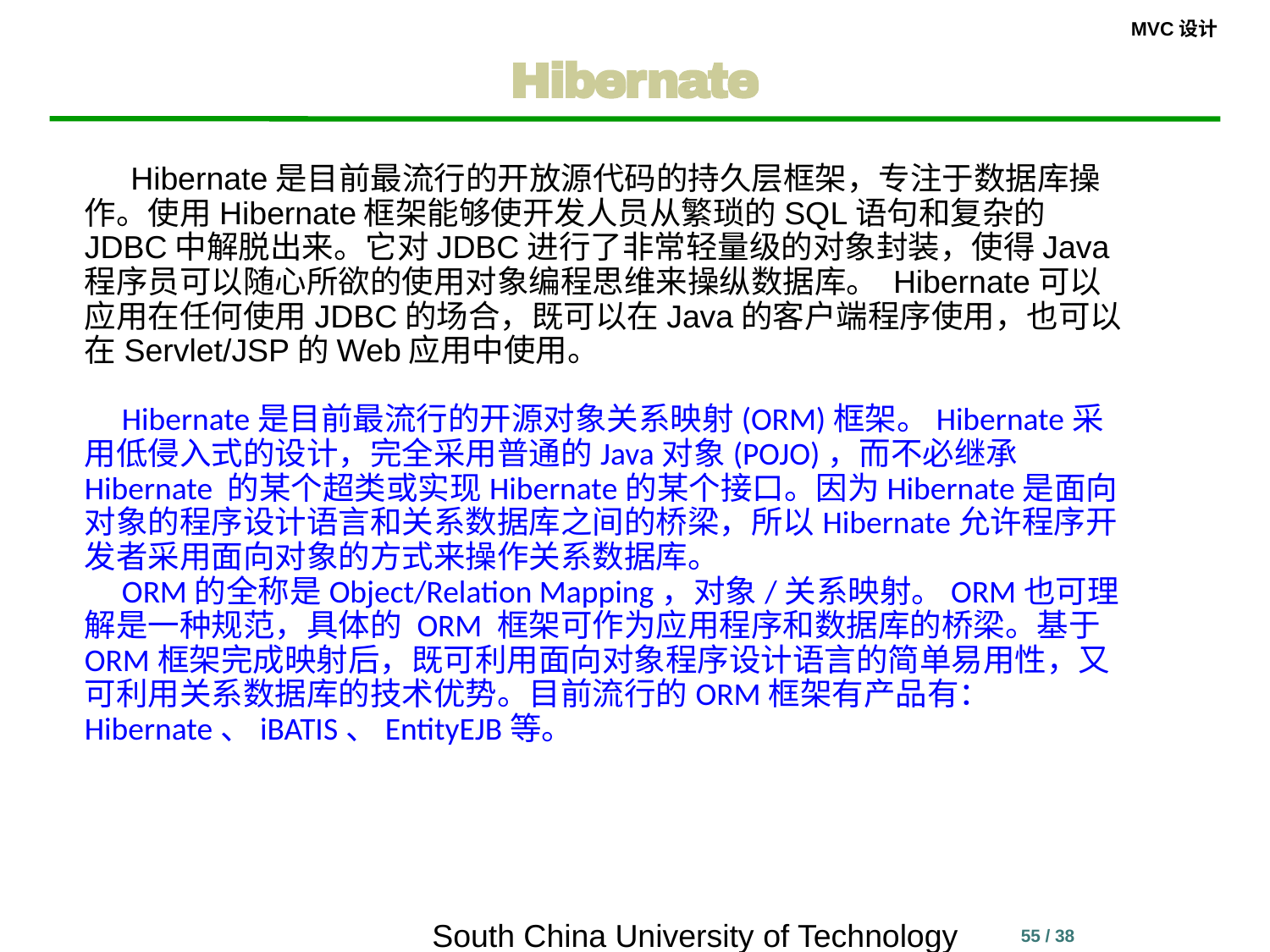

Hibernate
 Hibernate是目前最流行的开放源代码的持久层框架，专注于数据库操作。使用Hibernate框架能够使开发人员从繁琐的SQL语句和复杂的JDBC中解脱出来。它对JDBC进行了非常轻量级的对象封装，使得Java程序员可以随心所欲的使用对象编程思维来操纵数据库。 Hibernate可以应用在任何使用JDBC的场合，既可以在Java的客户端程序使用，也可以在Servlet/JSP的Web应用中使用。

Hibernate是目前最流行的开源对象关系映射(ORM)框架。Hibernate采用低侵入式的设计，完全采用普通的Java对象(POJO)，而不必继承Hibernate 的某个超类或实现Hibernate的某个接口。因为Hibernate是面向对象的程序设计语言和关系数据库之间的桥梁，所以Hibernate允许程序开发者采用面向对象的方式来操作关系数据库。
ORM的全称是Object/Relation Mapping，对象/关系映射。ORM也可理解是一种规范，具体的 ORM 框架可作为应用程序和数据库的桥梁。基于ORM框架完成映射后，既可利用面向对象程序设计语言的简单易用性，又可利用关系数据库的技术优势。目前流行的ORM框架有产品有：Hibernate、iBATIS、EntityEJB等。